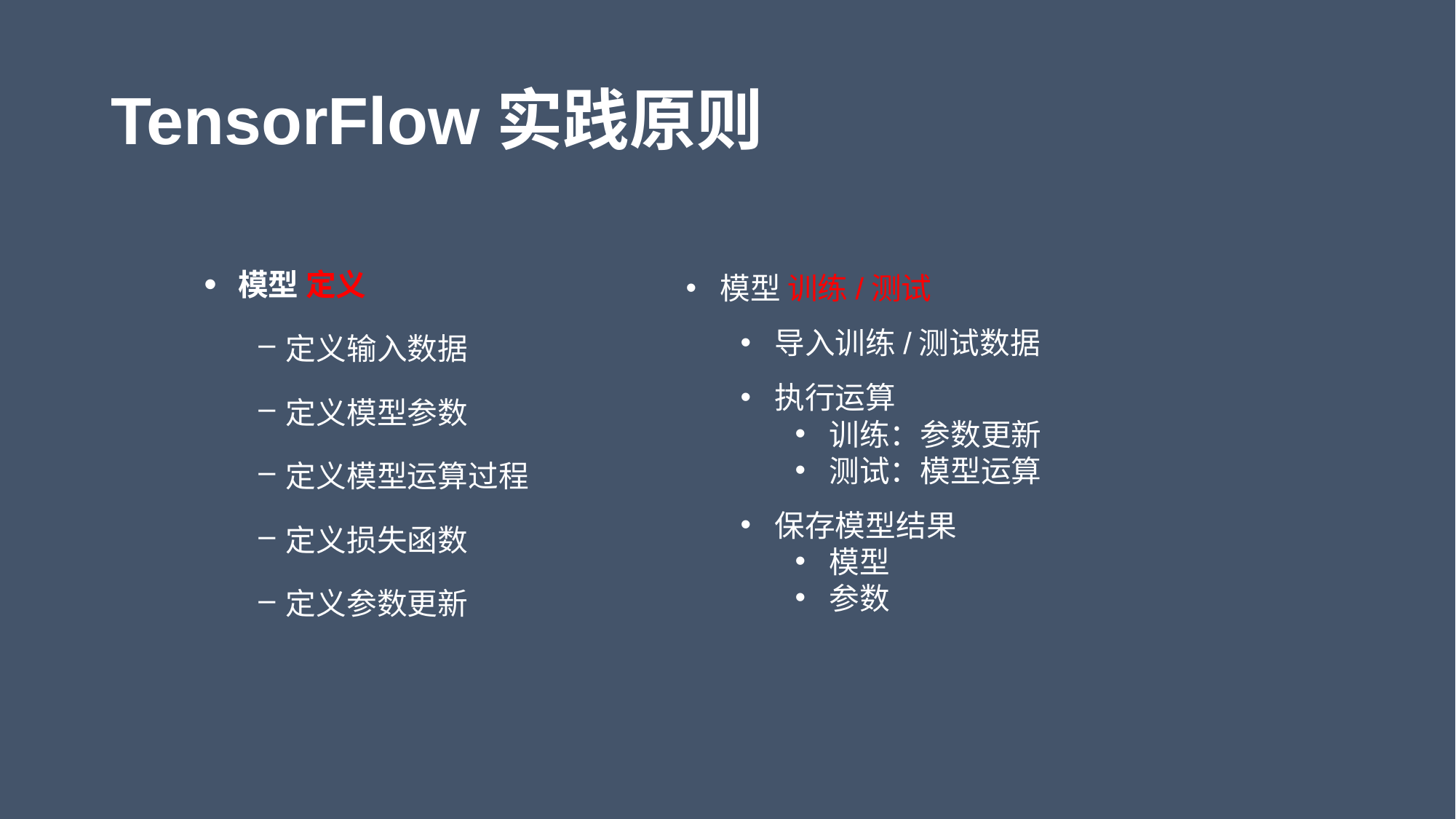

# TensorFlow实践原则
模型 定义
定义输入数据
定义模型参数
定义模型运算过程
定义损失函数
定义参数更新
模型 训练/测试
导入训练/测试数据
执行运算
训练：参数更新
测试：模型运算
保存模型结果
模型
参数